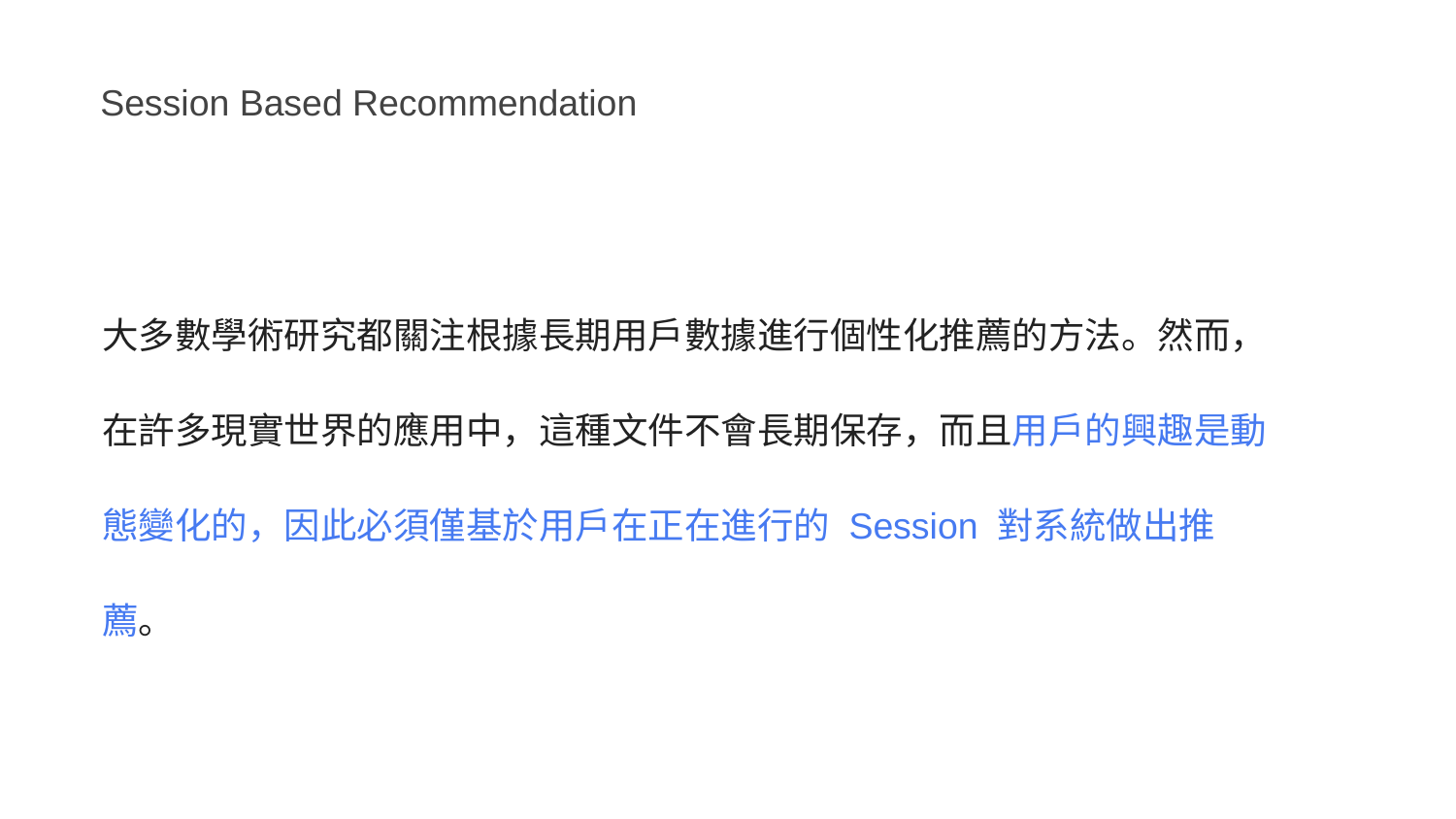

Session Based Recommendation
大多數學術研究都關注根據長期用戶數據進行個性化推薦的方法。然而，在許多現實世界的應用中，這種文件不會長期保存，而且用戶的興趣是動態變化的，因此必須僅基於用戶在正在進行的 Session 對系統做出推薦。